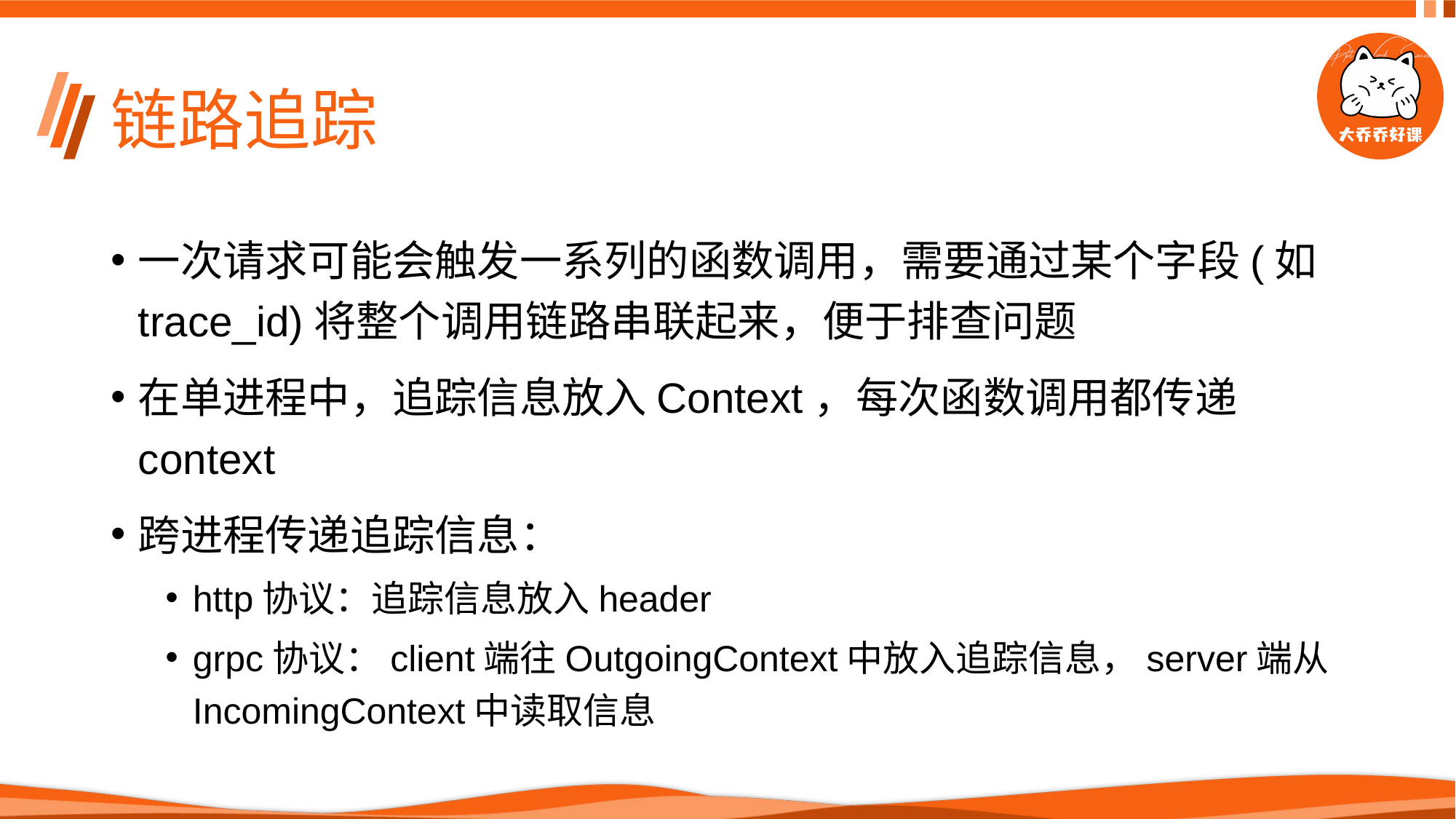

# 链路追踪
一次请求可能会触发一系列的函数调用，需要通过某个字段(如trace_id)将整个调用链路串联起来，便于排查问题
在单进程中，追踪信息放入Context，每次函数调用都传递context
跨进程传递追踪信息：
http协议：追踪信息放入header
grpc协议：client端往OutgoingContext中放入追踪信息，server端从IncomingContext中读取信息